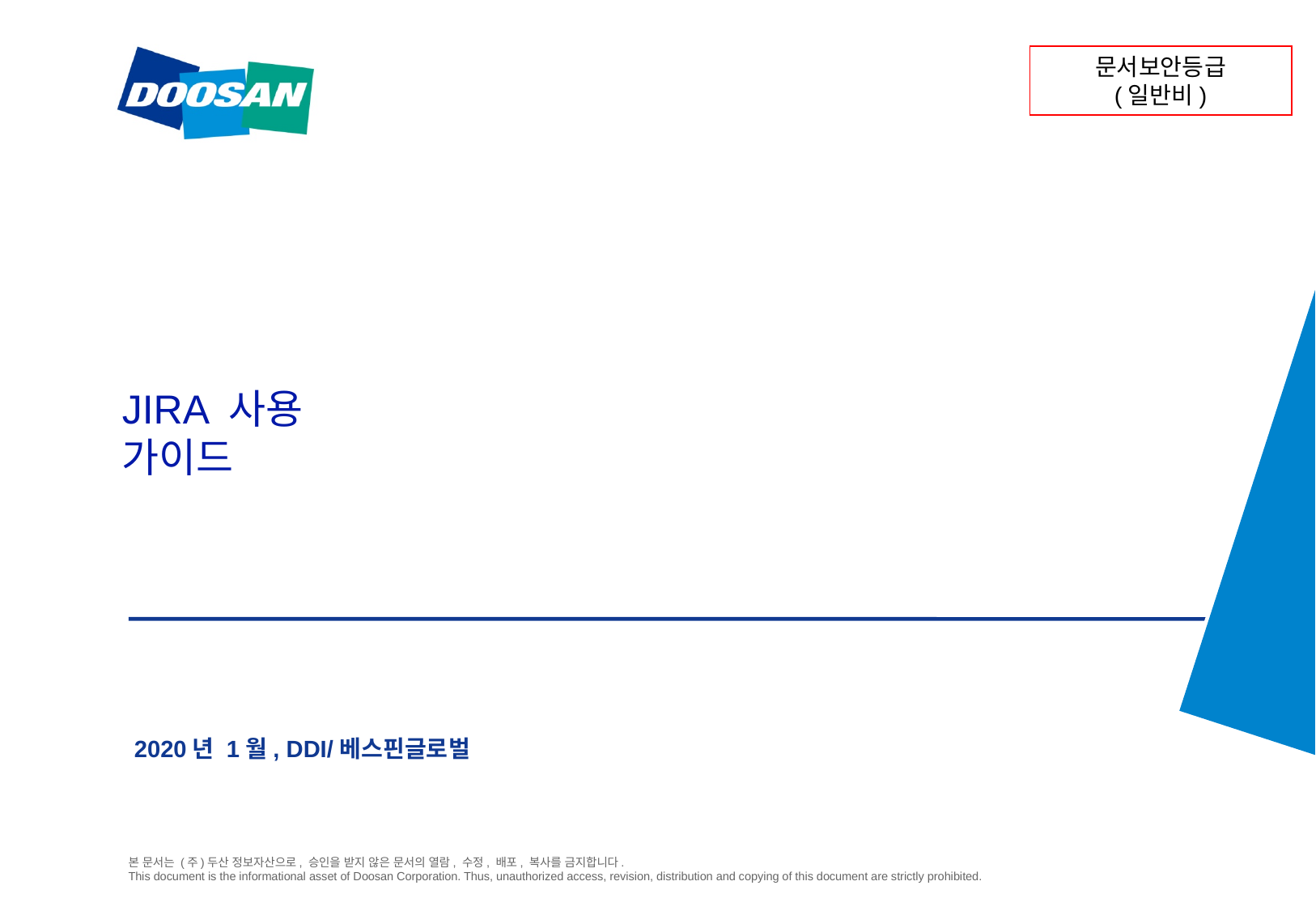

# JIRA 사용 가이드
2020년 1월, DDI/베스핀글로벌